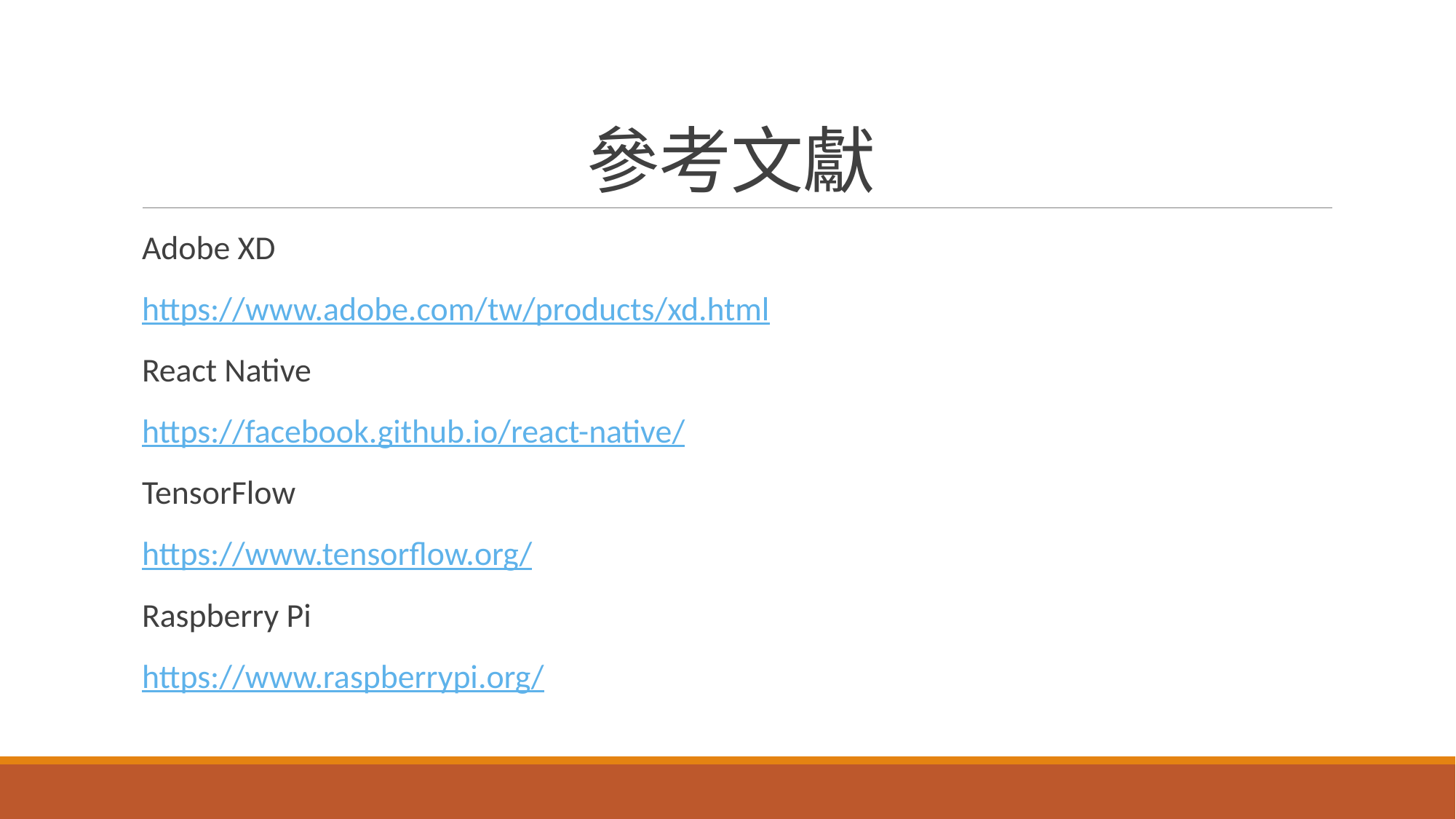

# 參考文獻
Adobe XD
https://www.adobe.com/tw/products/xd.html
React Native
https://facebook.github.io/react-native/
TensorFlow
https://www.tensorflow.org/
Raspberry Pi
https://www.raspberrypi.org/